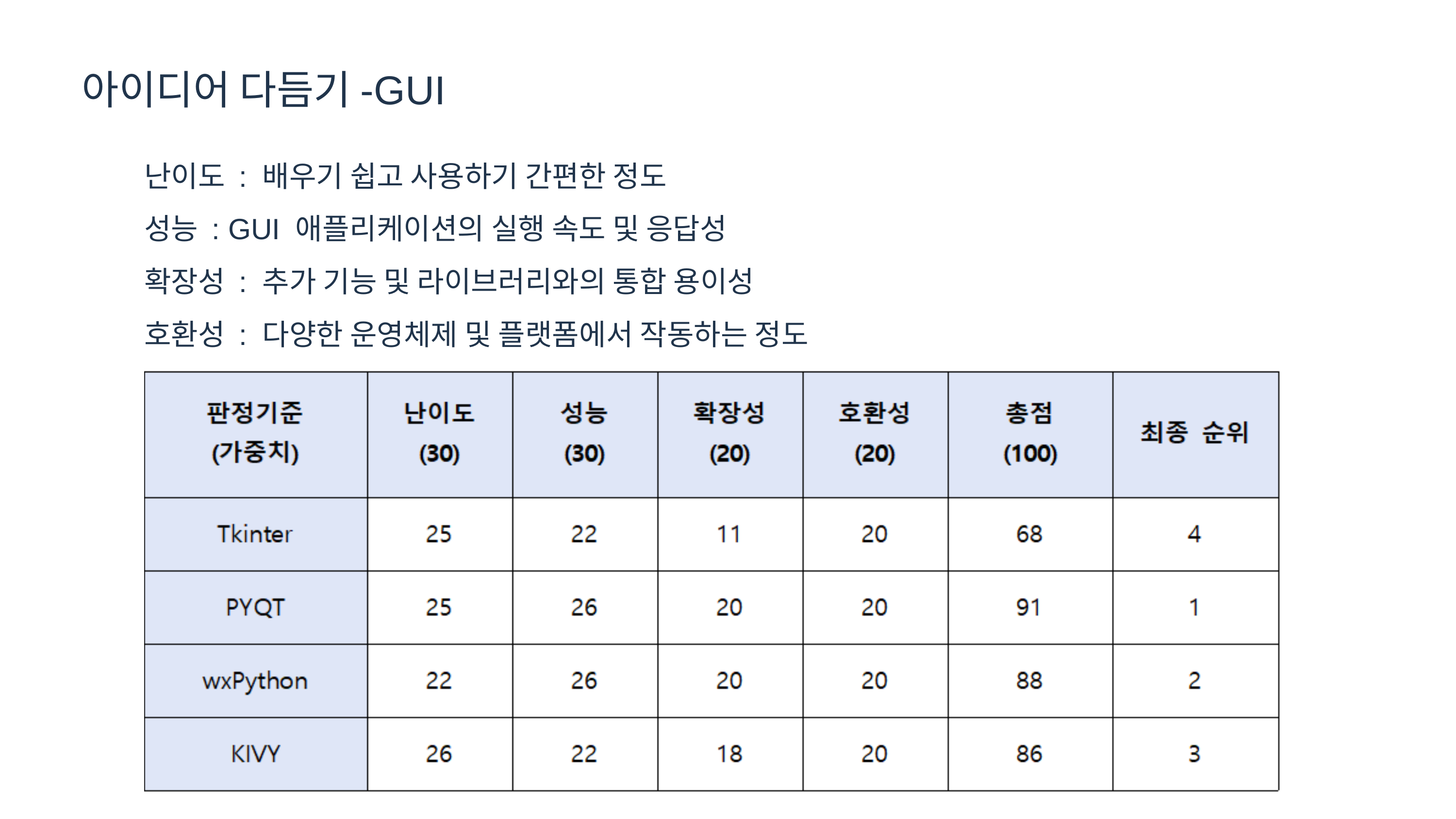

아이디어 다듬기-GUI
난이도 : 배우기 쉽고 사용하기 간편한 정도
성능 : GUI 애플리케이션의 실행 속도 및 응답성
확장성 : 추가 기능 및 라이브러리와의 통합 용이성
호환성 : 다양한 운영체제 및 플랫폼에서 작동하는 정도